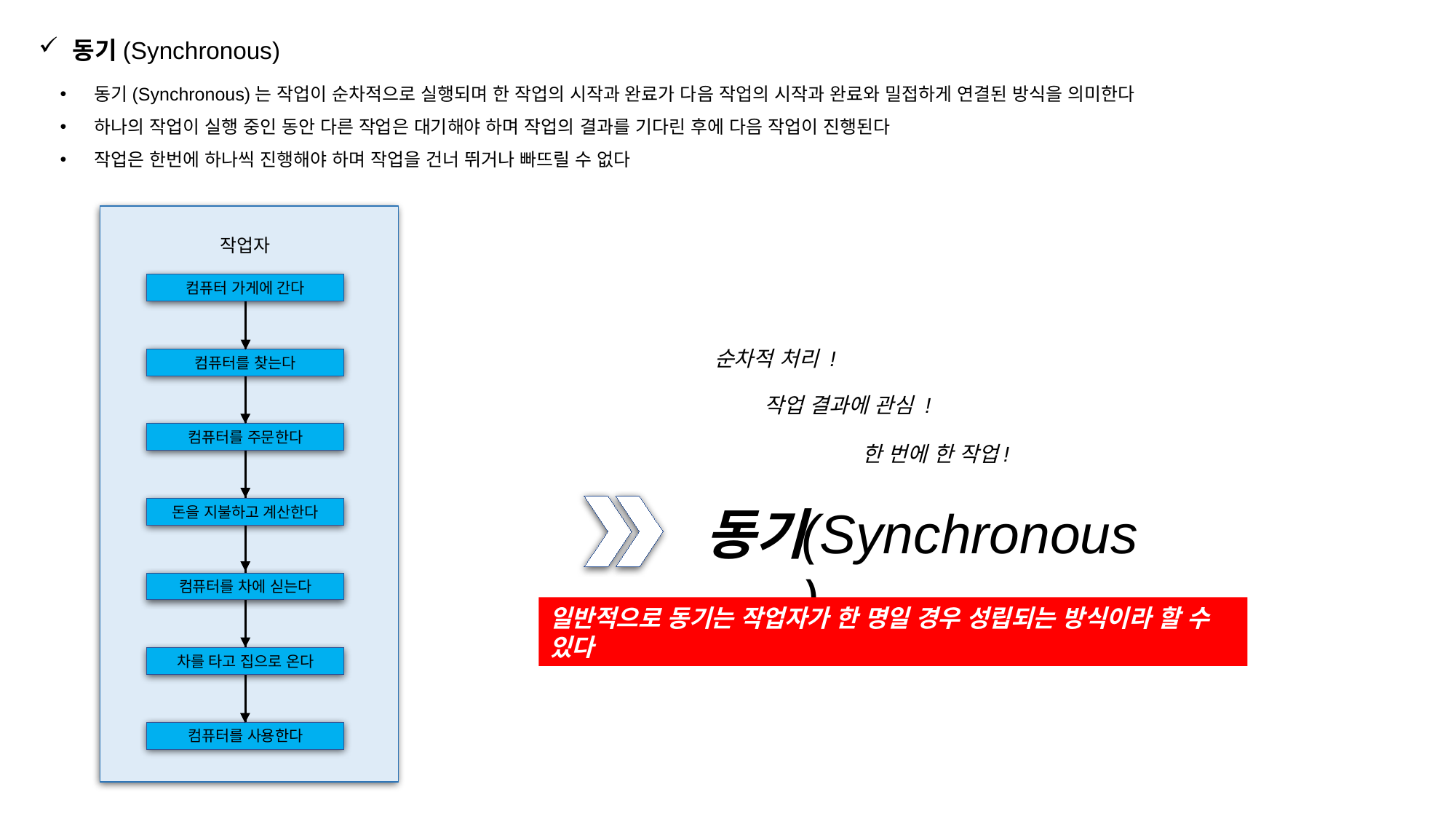

동기(Synchronous)
동기(Synchronous)는 작업이 순차적으로 실행되며 한 작업의 시작과 완료가 다음 작업의 시작과 완료와 밀접하게 연결된 방식을 의미한다
하나의 작업이 실행 중인 동안 다른 작업은 대기해야 하며 작업의 결과를 기다린 후에 다음 작업이 진행된다
작업은 한번에 하나씩 진행해야 하며 작업을 건너 뛰거나 빠뜨릴 수 없다

작업자
컴퓨터 가게에 간다

순차적 처리 !
컴퓨터를 찾는다
작업 결과에 관심 !

컴퓨터를 주문한다
한 번에 한 작업!

(Synchronous)
동기

돈을 지불하고 계산한다

컴퓨터를 차에 싣는다
일반적으로 동기는 작업자가 한 명일 경우 성립되는 방식이라 할 수 있다

차를 타고 집으로 온다

컴퓨터를 사용한다